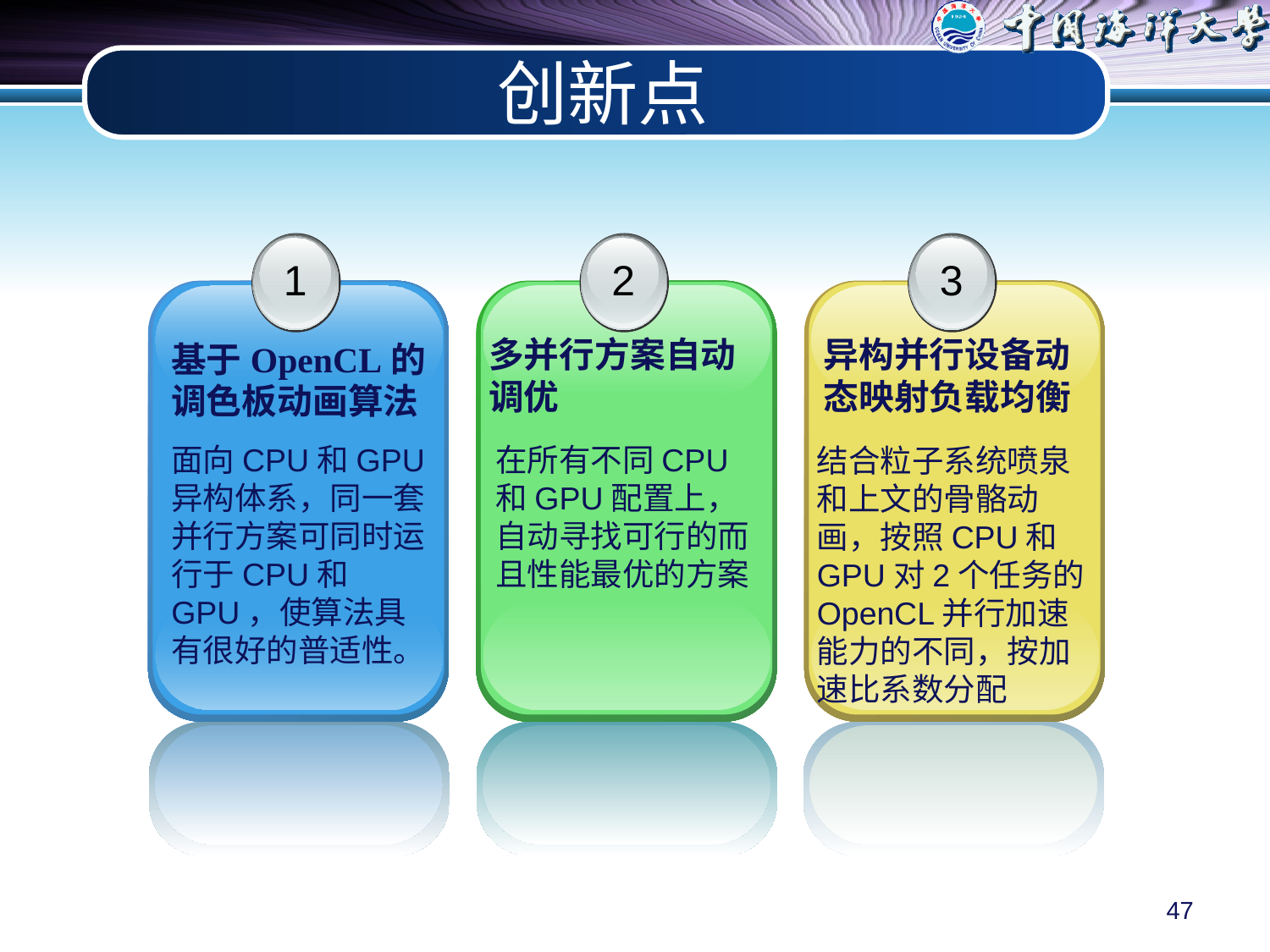

# 创新点

2

1

基于OpenCL的调色板动画算法

3

多并行方案自动调优
异构并行设备动态映射负载均衡
面向CPU和GPU异构体系，同一套并行方案可同时运行于CPU和GPU，使算法具有很好的普适性。
在所有不同CPU和GPU配置上，自动寻找可行的而且性能最优的方案
结合粒子系统喷泉和上文的骨骼动画，按照CPU和GPU对2个任务的OpenCL并行加速能力的不同，按加速比系数分配
47